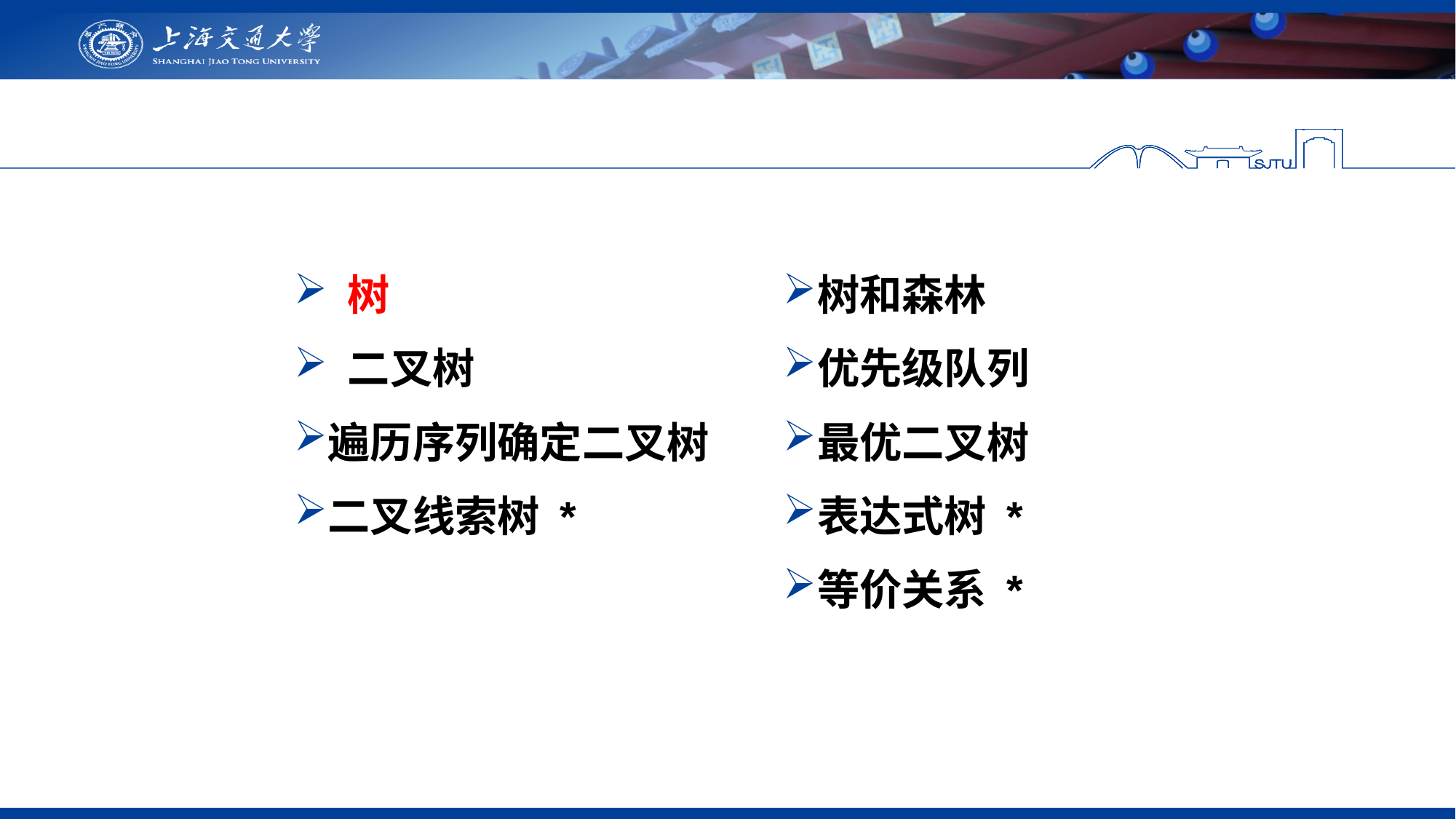

树
 二叉树
遍历序列确定二叉树
二叉线索树 *

树和森林
优先级队列
最优二叉树
表达式树 *
等价关系 *